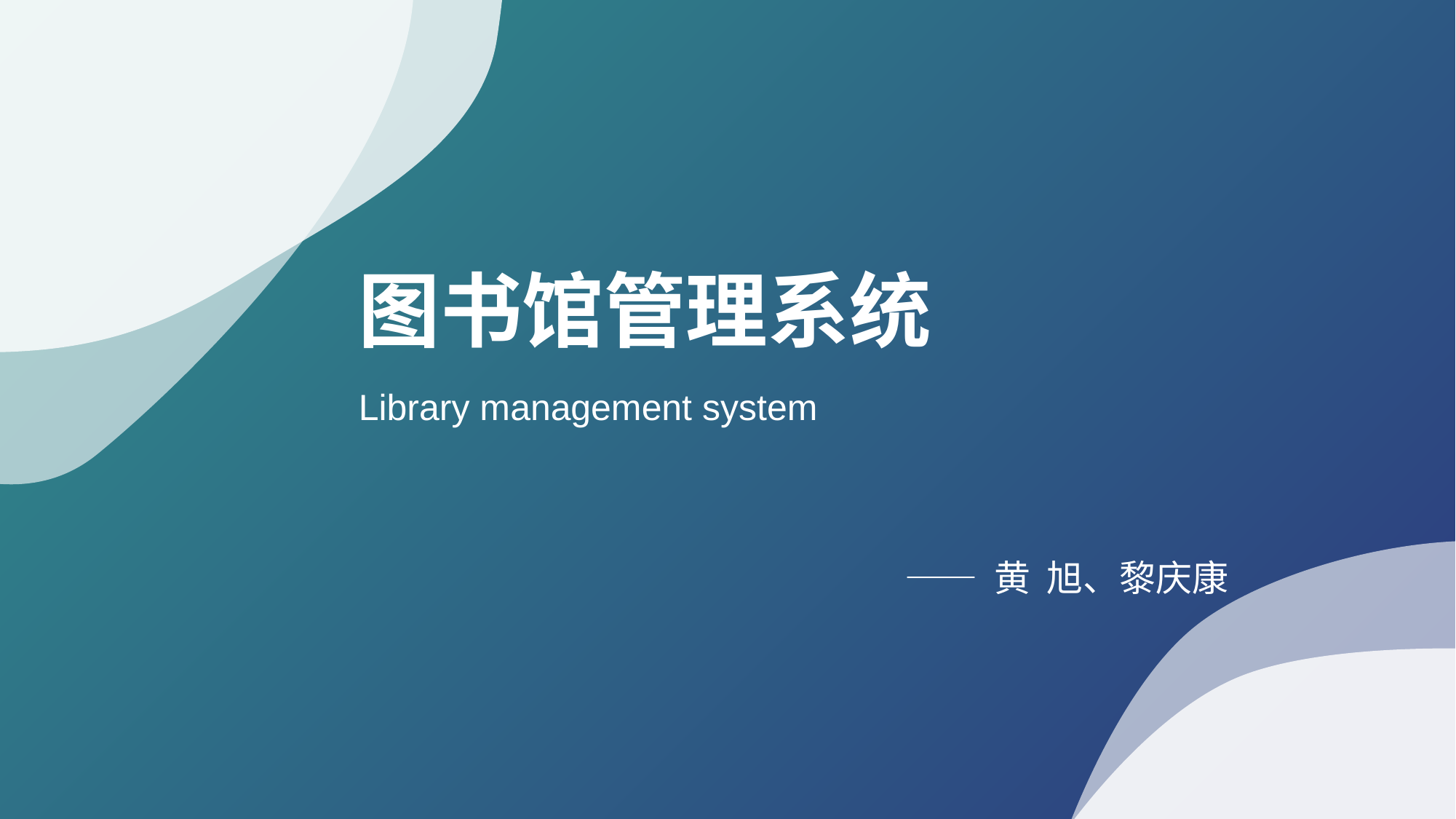

图书馆管理系统
Library management system
—— 黄  旭、黎庆康